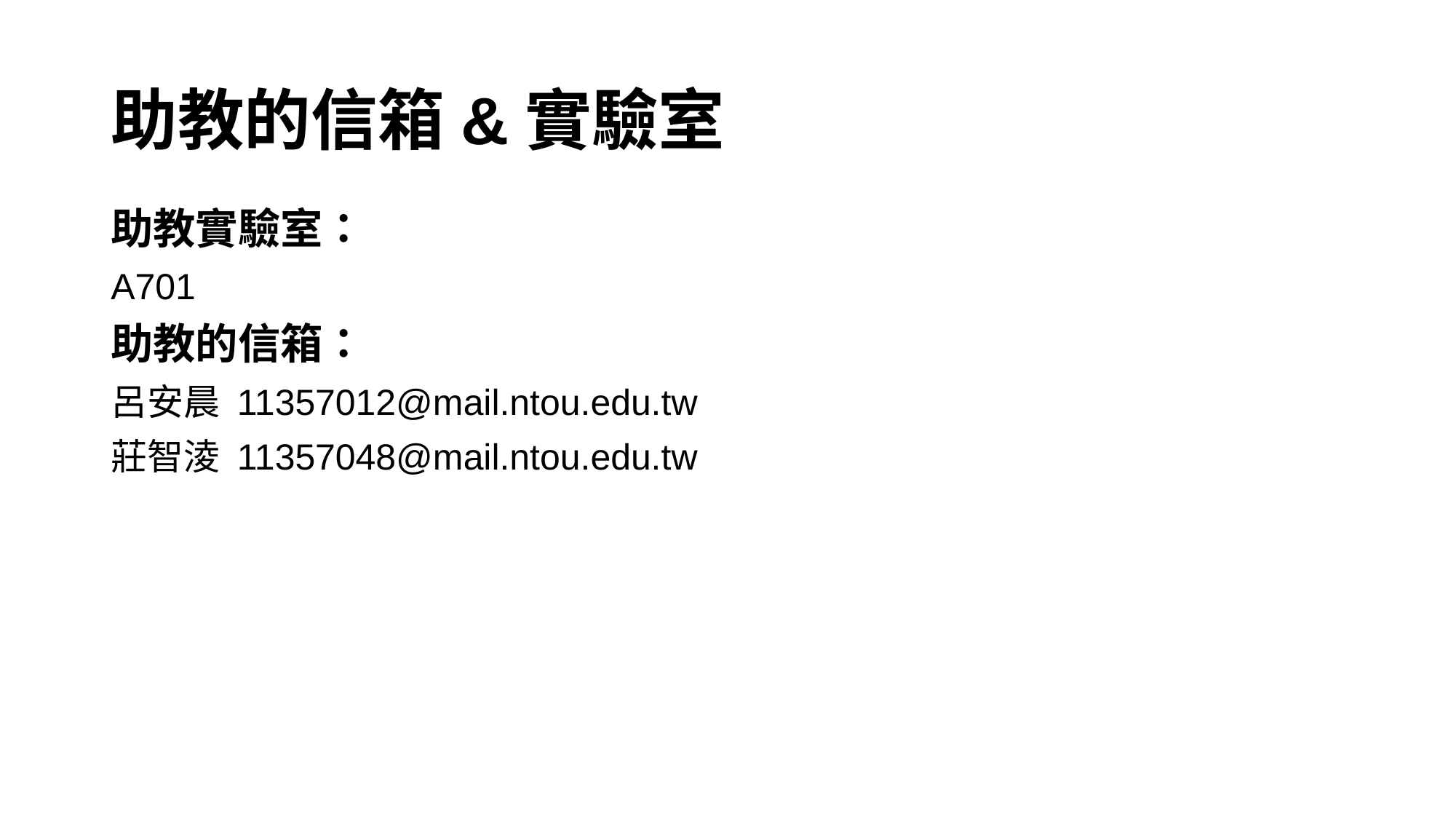

# 助教的信箱&實驗室
助教實驗室：
A701
助教的信箱：
呂安晨 11357012@mail.ntou.edu.tw
莊智淩 11357048@mail.ntou.edu.tw